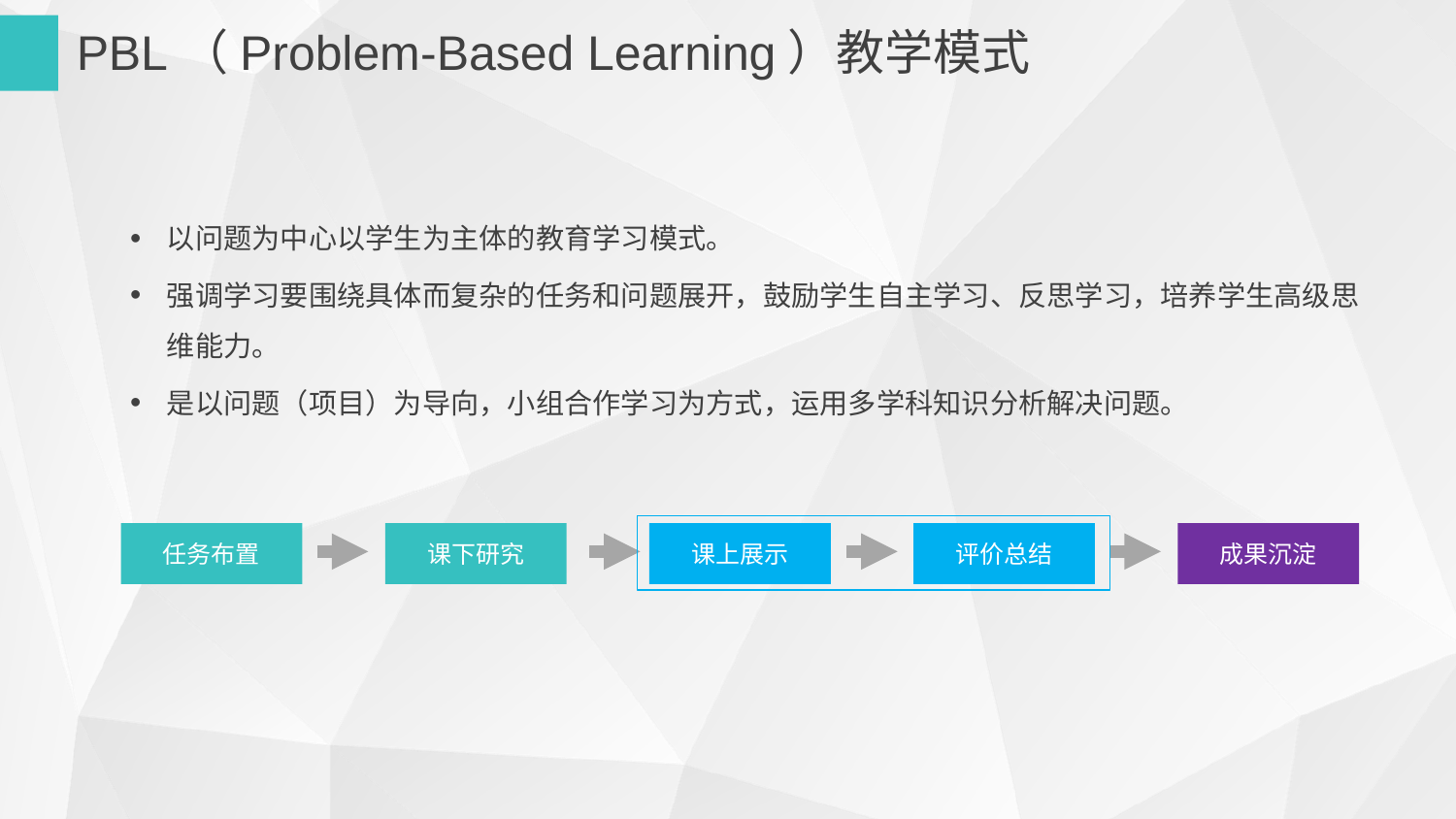

PBL（Problem-Based Learning）教学模式
以问题为中心以学生为主体的教育学习模式。
强调学习要围绕具体而复杂的任务和问题展开，鼓励学生自主学习、反思学习，培养学生高级思维能力。
是以问题（项目）为导向，小组合作学习为方式，运用多学科知识分析解决问题。

成果沉淀
任务布置
课下研究
课上展示
评价总结